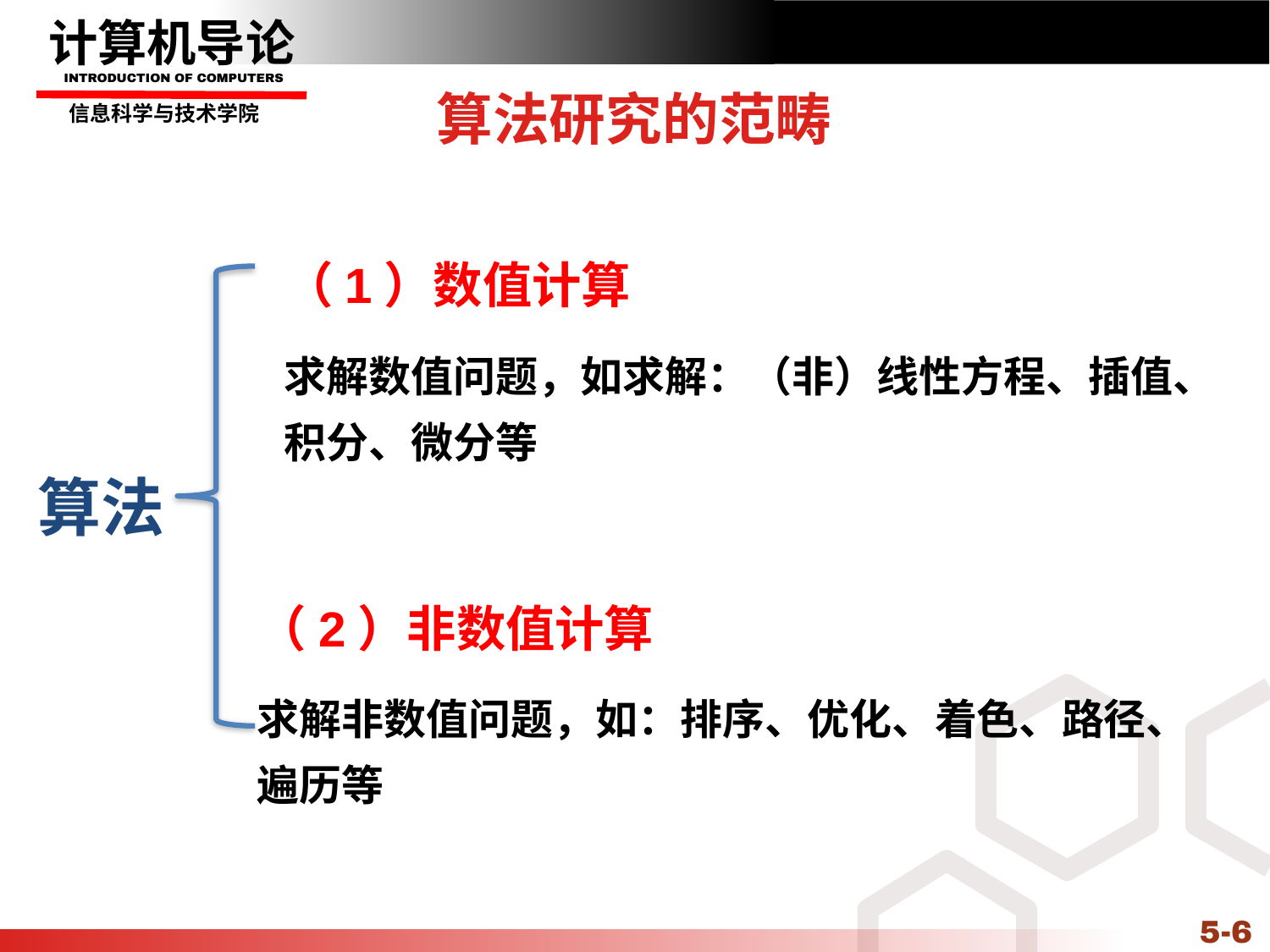

# 算法研究的范畴
（1）数值计算
求解数值问题，如求解：（非）线性方程、插值、积分、微分等

算法
（2）非数值计算
求解非数值问题，如：排序、优化、着色、路径、遍历等
5-6